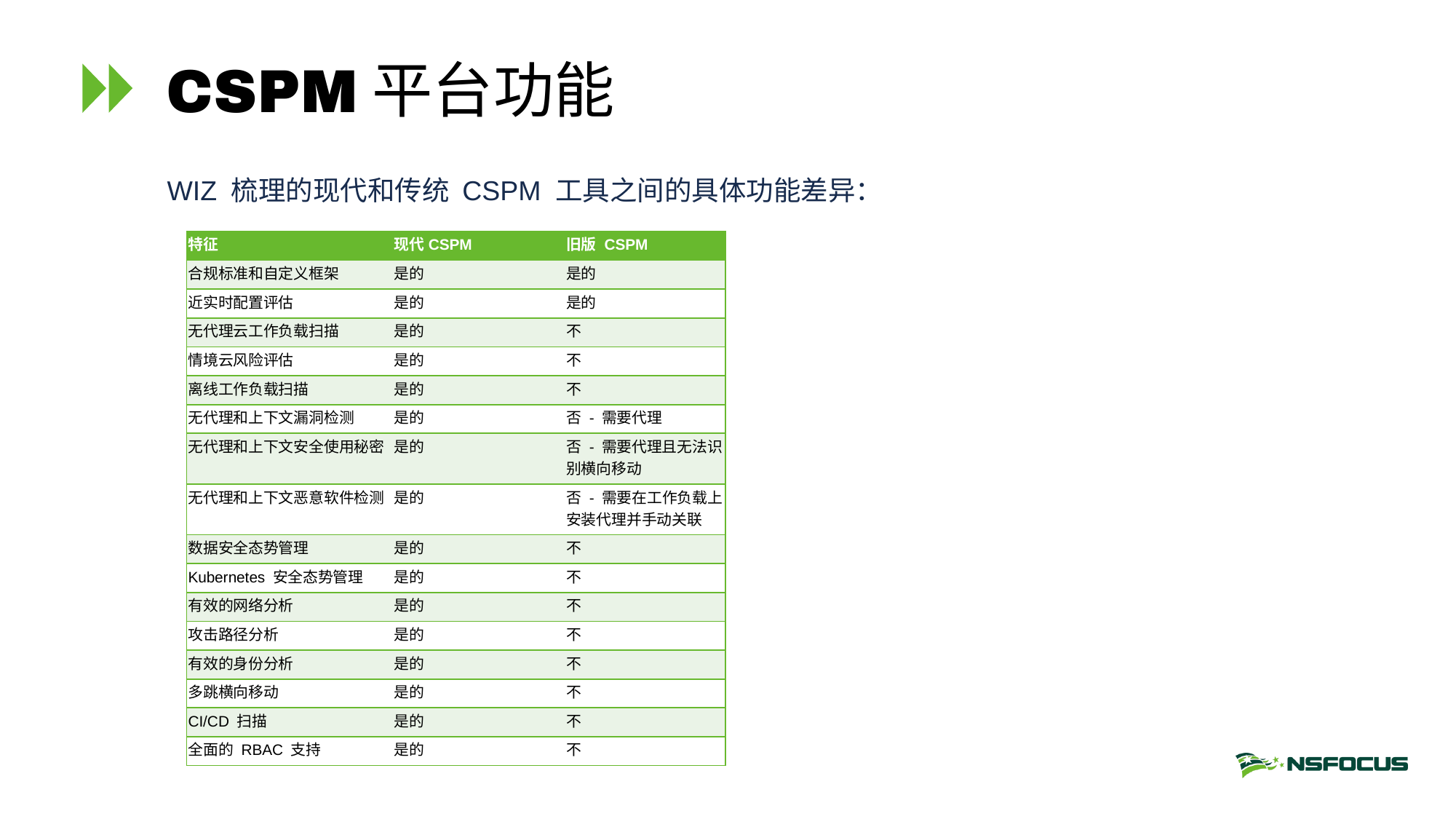

# CSPM平台功能
WIZ 梳理的现代和传统 CSPM 工具之间的具体功能差异：

| 特征 | 现代CSPM | 旧版 CSPM |
| --- | --- | --- |
| 合规标准和自定义框架 | 是的 | 是的 |
| 近实时配置评估 | 是的 | 是的 |
| 无代理云工作负载扫描 | 是的 | 不 |
| 情境云风险评估 | 是的 | 不 |
| 离线工作负载扫描 | 是的 | 不 |
| 无代理和上下文漏洞检测 | 是的 | 否 - 需要代理 |
| 无代理和上下文安全使用秘密 | 是的 | 否 - 需要代理且无法识别横向移动 |
| 无代理和上下文恶意软件检测 | 是的 | 否 - 需要在工作负载上安装代理并手动关联 |
| 数据安全态势管理 | 是的 | 不 |
| Kubernetes 安全态势管理 | 是的 | 不 |
| 有效的网络分析 | 是的 | 不 |
| 攻击路径分析 | 是的 | 不 |
| 有效的身份分析 | 是的 | 不 |
| 多跳横向移动 | 是的 | 不 |
| CI/CD 扫描 | 是的 | 不 |
| 全面的 RBAC 支持 | 是的 | 不 |